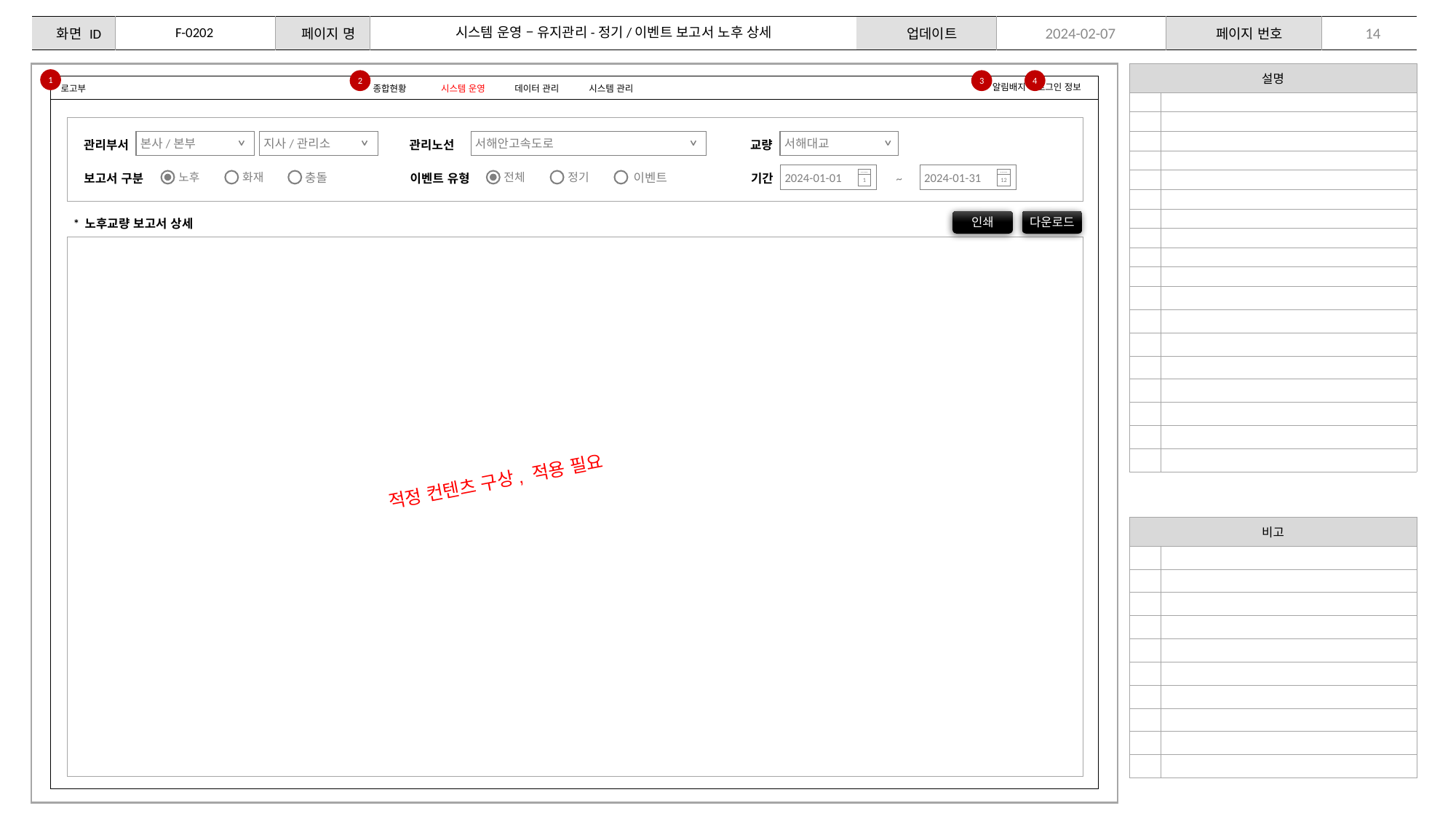

F-0202
시스템 운영 – 유지관리-정기/이벤트 보고서 노후 상세
14
2024-02-07
| 설명 |  |
| --- | --- |
|  |  |
|  |  |
|  |  |
|  |  |
|  |  |
|  |  |
|  |  |
|  |  |
|  |  |
|  |  |
|  |  |
|  |  |
|  |  |
|  |  |
|  |  |
|  |  |
|  |  |
|  |  |
1
2
3
4

알림배지
로그인 정보
로고부
종합현황
시스템 운영
데이터 관리
시스템 관리

본사/본부
지사/관리소
서해안고속도로
서해대교
관리부서
관리노선
교량
충돌
이벤트
노후
화재
전체
정기
2024-01-01
2024-01-31
보고서 구분
이벤트 유형
기간
~
…..
1
…..
12

* 노후교량 보고서 상세
인쇄
다운로드

적정 컨텐츠 구상, 적용 필요
| 비고 |  |
| --- | --- |
|  |  |
|  |  |
|  |  |
|  |  |
|  |  |
|  |  |
|  |  |
|  |  |
|  |  |
|  |  |